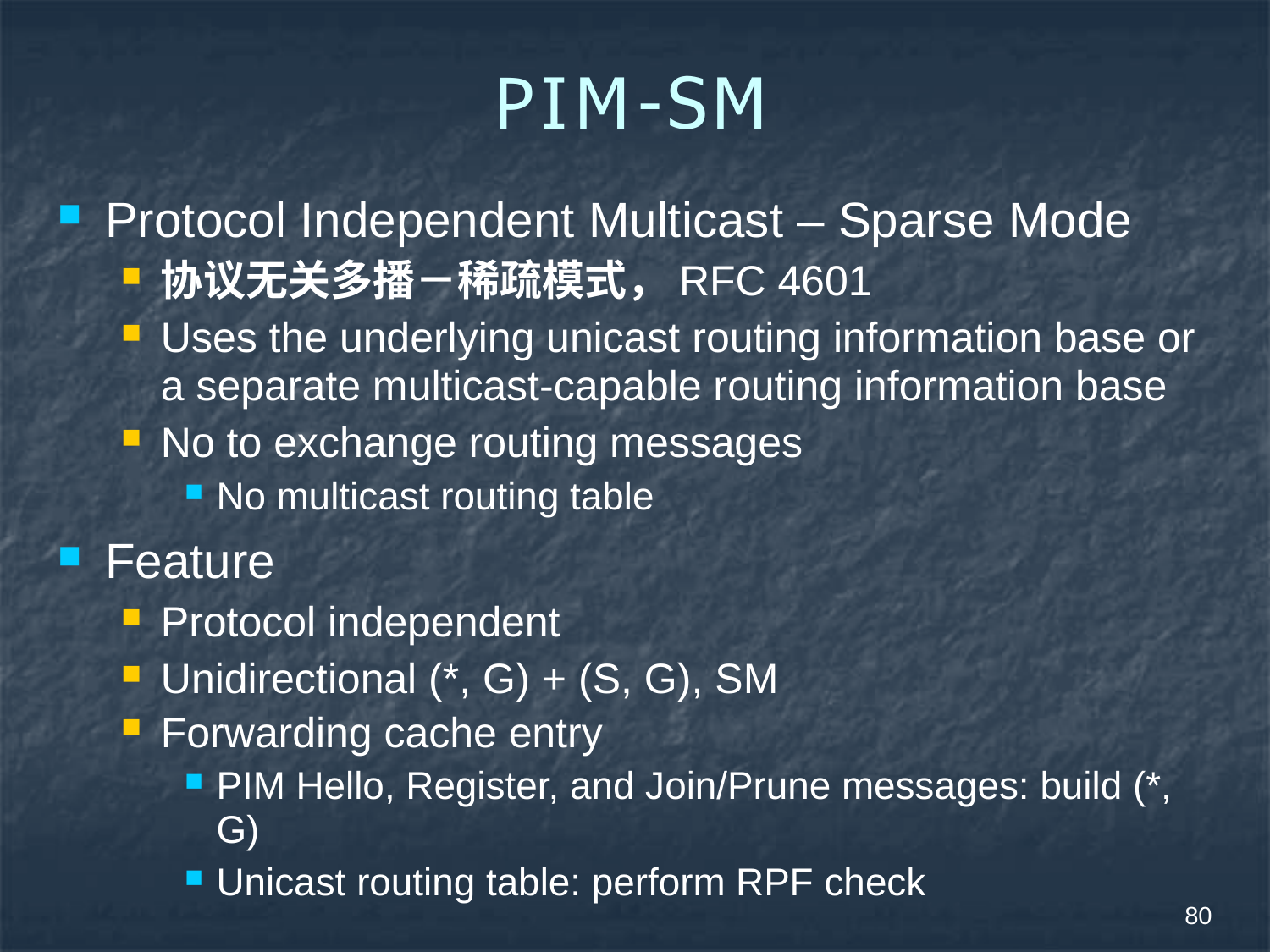

# PIM-SM
Protocol Independent Multicast – Sparse Mode
协议无关多播－稀疏模式，RFC 4601
Uses the underlying unicast routing information base or a separate multicast-capable routing information base
No to exchange routing messages
No multicast routing table
Feature
Protocol independent
Unidirectional (*, G) + (S, G), SM
Forwarding cache entry
PIM Hello, Register, and Join/Prune messages: build (*, G)
Unicast routing table: perform RPF check
80